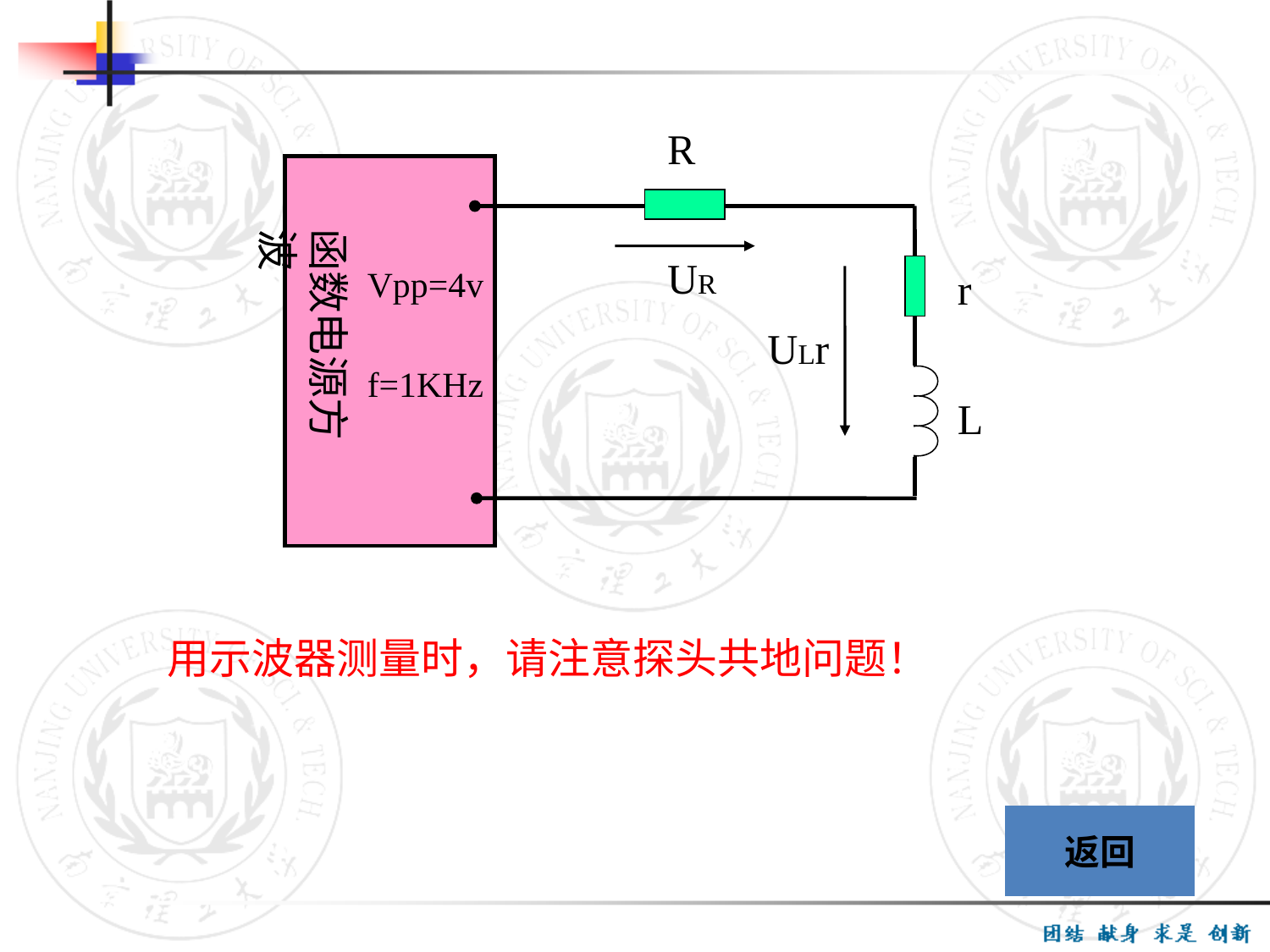

R

函数电源方波

UR
Vpp=4v

r

ULr
f=1KHz

L

用示波器测量时，请注意探头共地问题！
返回